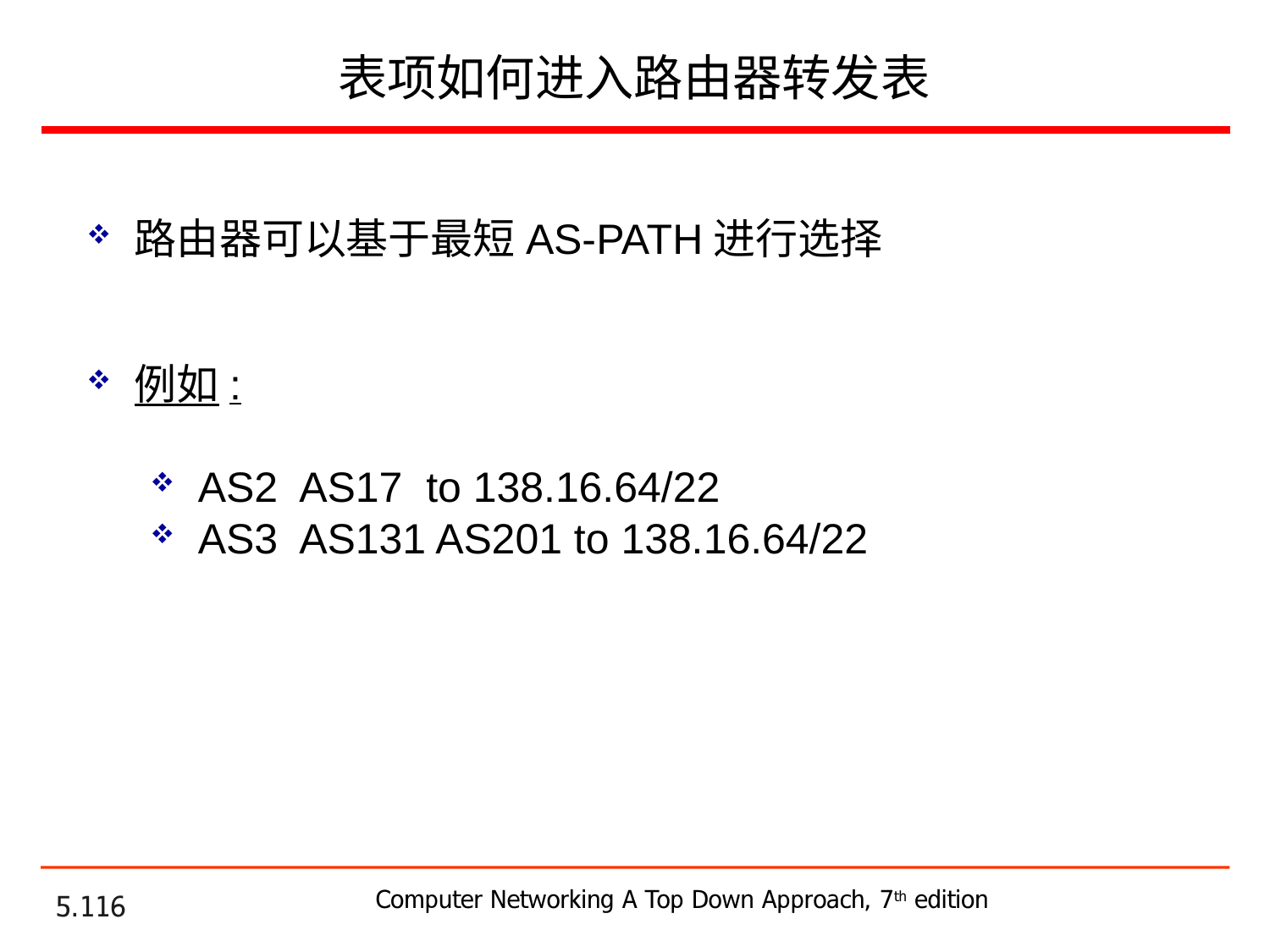

# 表项如何进入路由器转发表
路由器可以基于最短AS-PATH进行选择
例如:
AS2  AS17  to 138.16.64/22
AS3  AS131 AS201 to 138.16.64/22